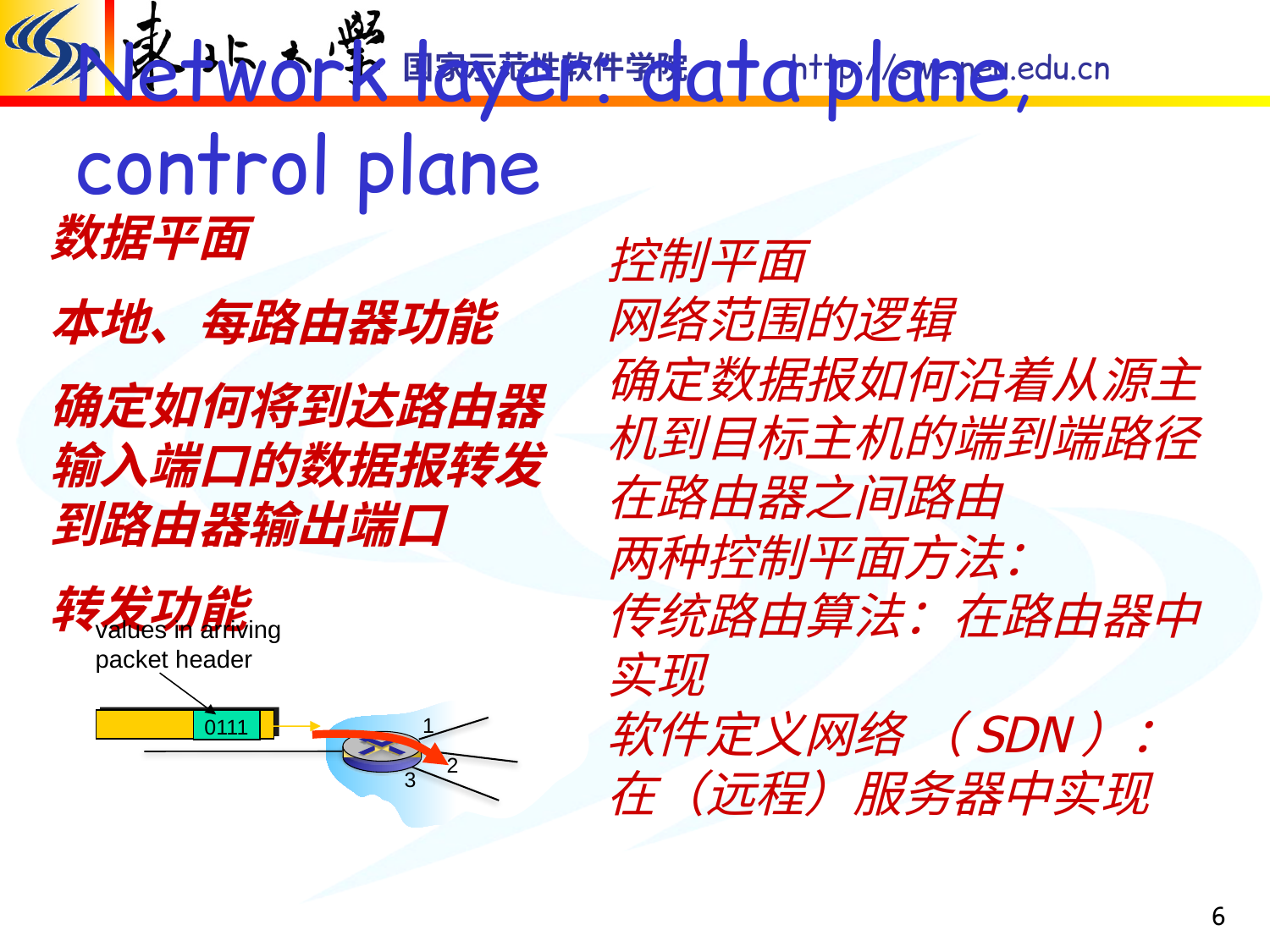

# Network layer: data plane, control plane
数据平面
本地、每路由器功能
确定如何将到达路由器输入端口的数据报转发到路由器输出端口
转发功能

控制平面
网络范围的逻辑
确定数据报如何沿着从源主机到目标主机的端到端路径在路由器之间路由
两种控制平面方法：
传统路由算法：在路由器中实现
软件定义网络 （SDN）：在（远程）服务器中实现

values in arriving
packet header

0111

1

2
3
6